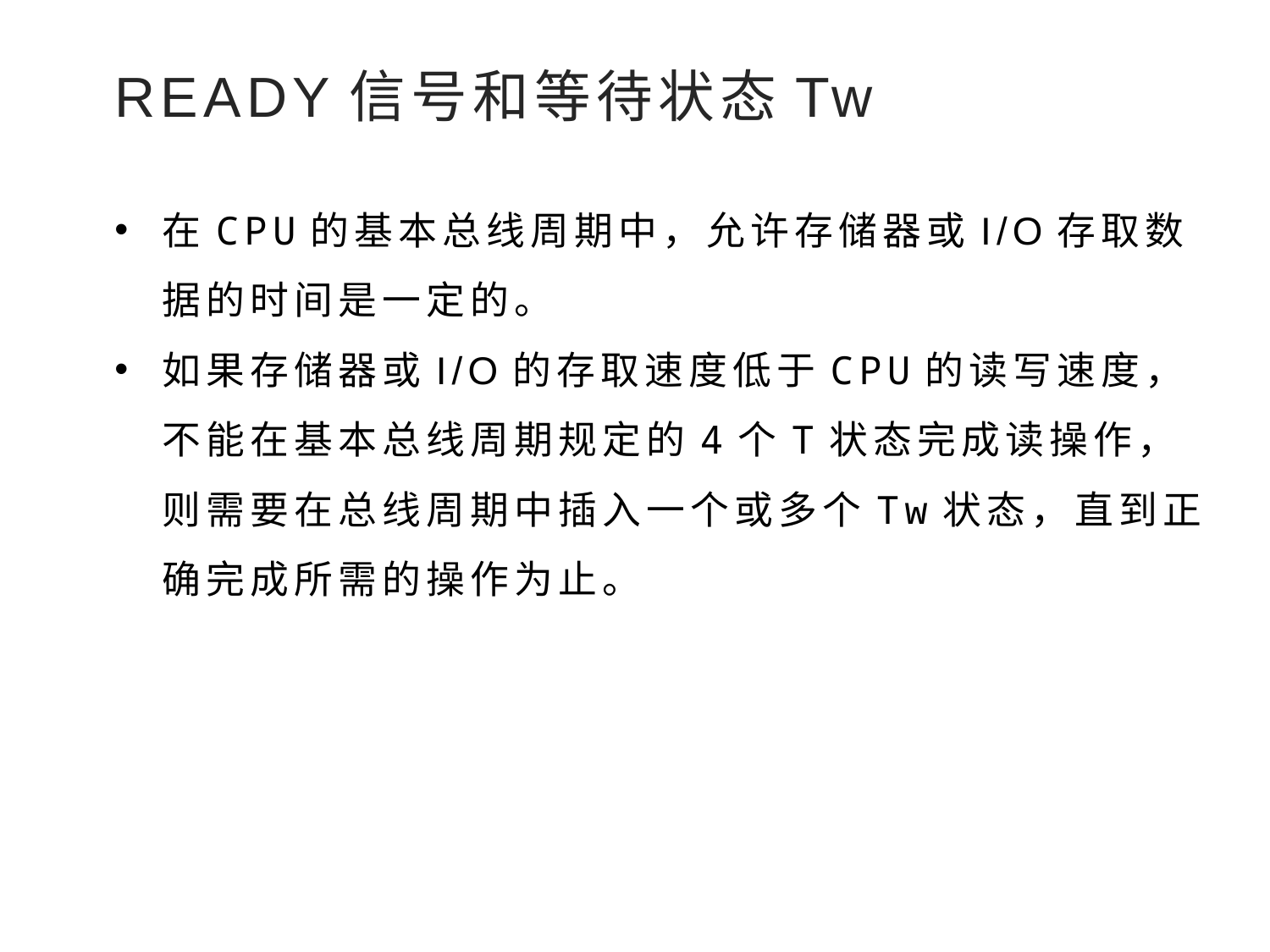

READY信号和等待状态Tw
在CPU的基本总线周期中，允许存储器或I/O存取数据的时间是一定的。
如果存储器或I/O的存取速度低于CPU的读写速度，不能在基本总线周期规定的4个T状态完成读操作，则需要在总线周期中插入一个或多个Tw状态，直到正确完成所需的操作为止。